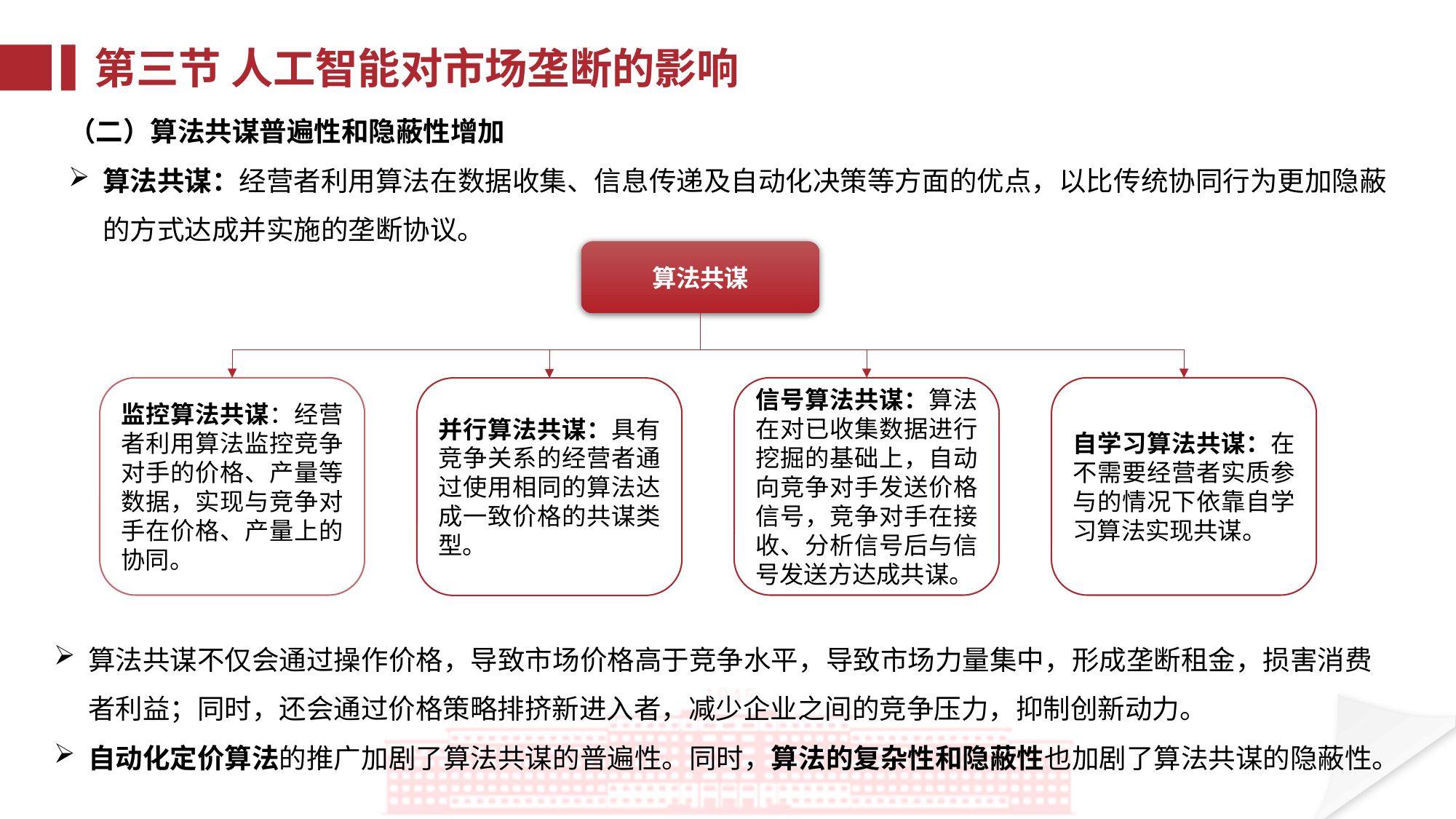

第三节 人工智能对市场垄断的影响

（二）算法共谋普遍性和隐蔽性增加
算法共谋：经营者利用算法在数据收集、信息传递及自动化决策等方面的优点，以比传统协同行为更加隐蔽的方式达成并实施的垄断协议。
算法共谋
监控算法共谋：经营者利用算法监控竞争对手的价格、产量等数据，实现与竞争对手在价格、产量上的协同。
信号算法共谋：算法在对已收集数据进行挖掘的基础上，自动向竞争对手发送价格信号，竞争对手在接收、分析信号后与信号发送方达成共谋。
自学习算法共谋：在不需要经营者实质参与的情况下依靠自学习算法实现共谋。
并行算法共谋：具有竞争关系的经营者通过使用相同的算法达成一致价格的共谋类型。
算法共谋不仅会通过操作价格，导致市场价格高于竞争水平，导致市场力量集中，形成垄断租金，损害消费者利益；同时，还会通过价格策略排挤新进入者，减少企业之间的竞争压力，抑制创新动力。
自动化定价算法的推广加剧了算法共谋的普遍性。同时，算法的复杂性和隐蔽性也加剧了算法共谋的隐蔽性。